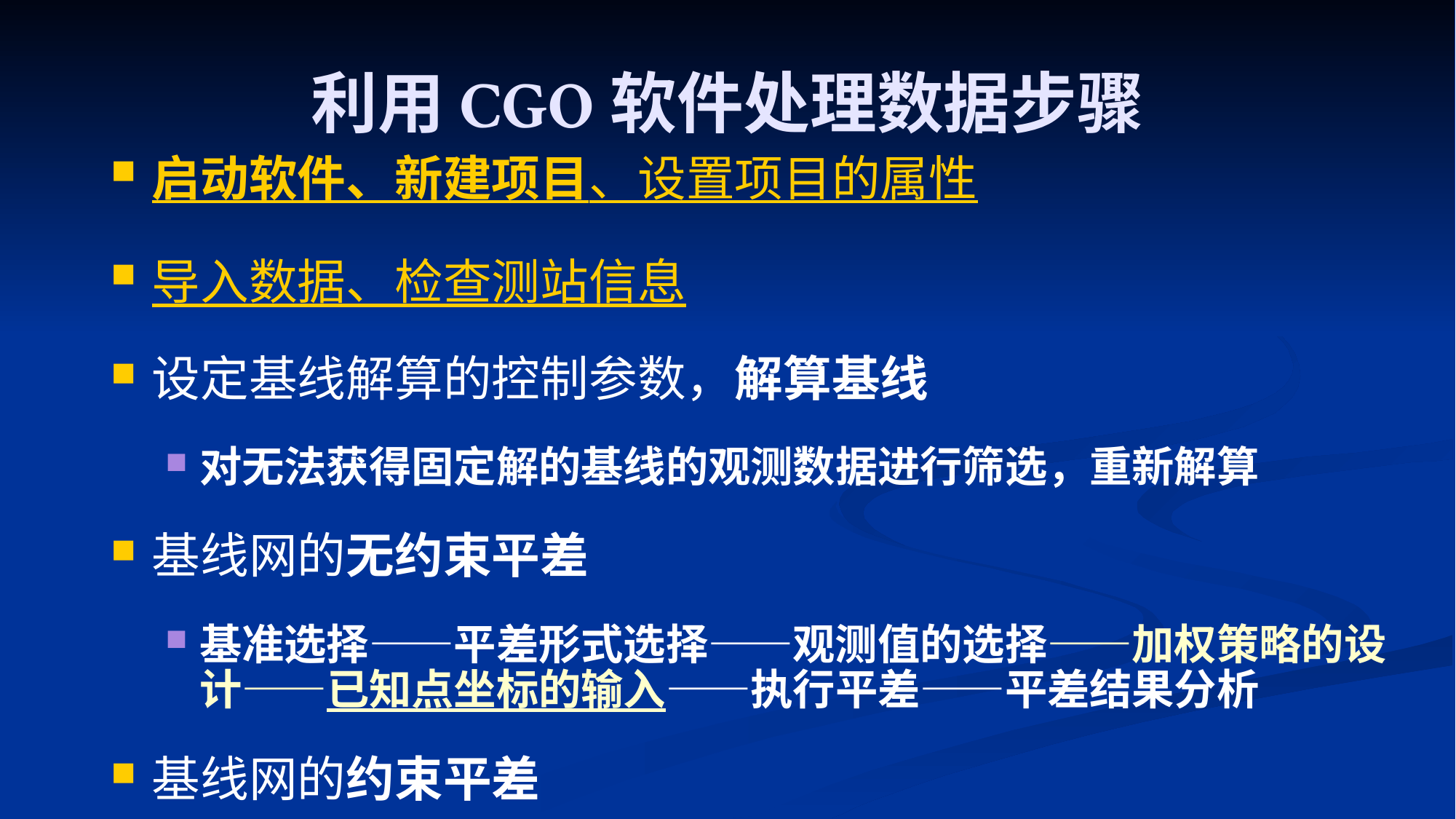

# 利用CGO软件处理数据步骤
启动软件、新建项目、设置项目的属性
导入数据、检查测站信息
设定基线解算的控制参数，解算基线
对无法获得固定解的基线的观测数据进行筛选，重新解算
基线网的无约束平差
基准选择——平差形式选择——观测值的选择——加权策略的设计——已知点坐标的输入——执行平差——平差结果分析
基线网的约束平差